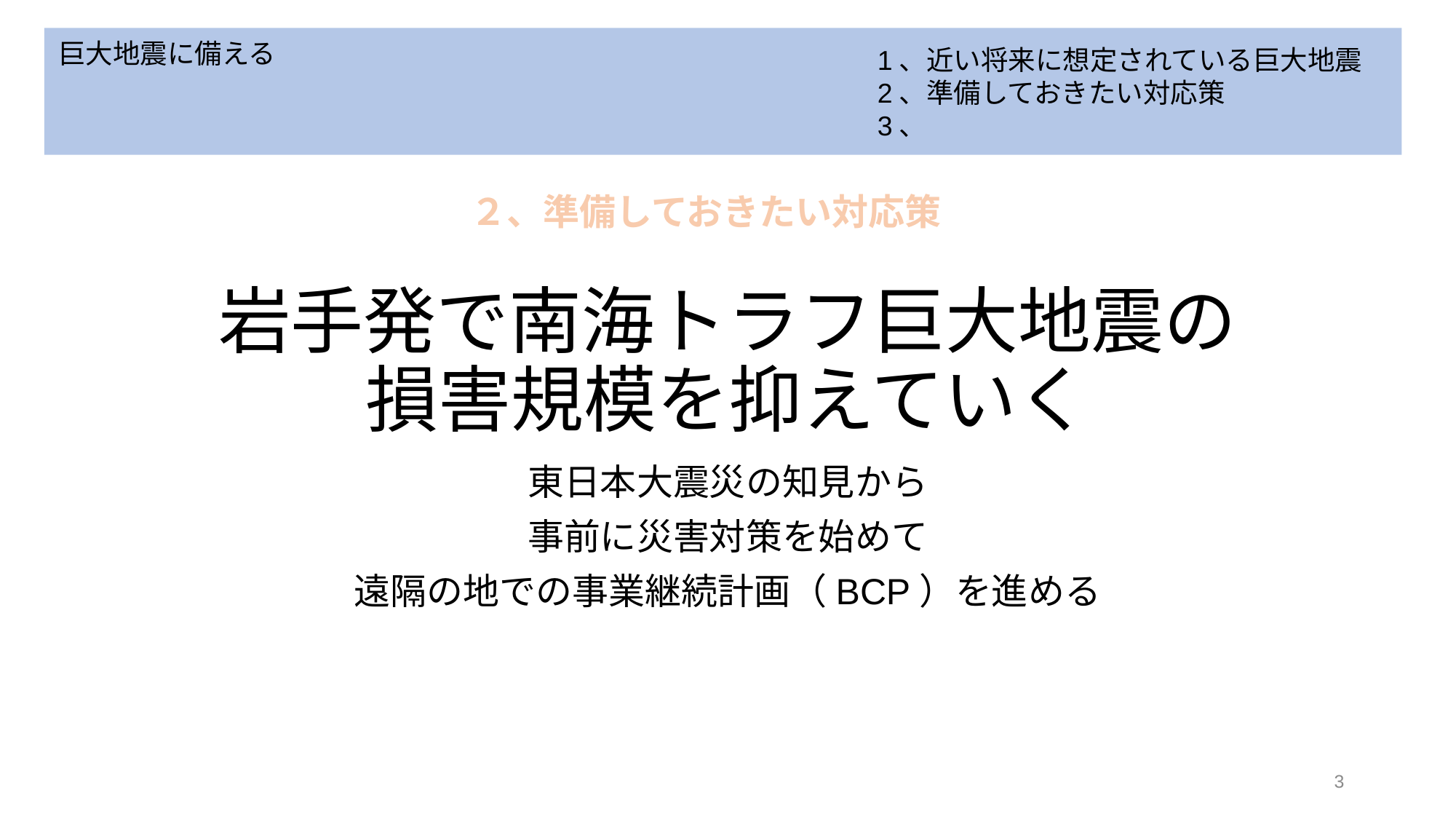

巨大地震に備える
1、近い将来に想定されている巨大地震
2、準備しておきたい対応策
3、
岩手発で南海トラフ巨大地震の損害規模を抑えていく
２、準備しておきたい対応策
東日本大震災の知見から
事前に災害対策を始めて
遠隔の地での事業継続計画（BCP）を進める
3